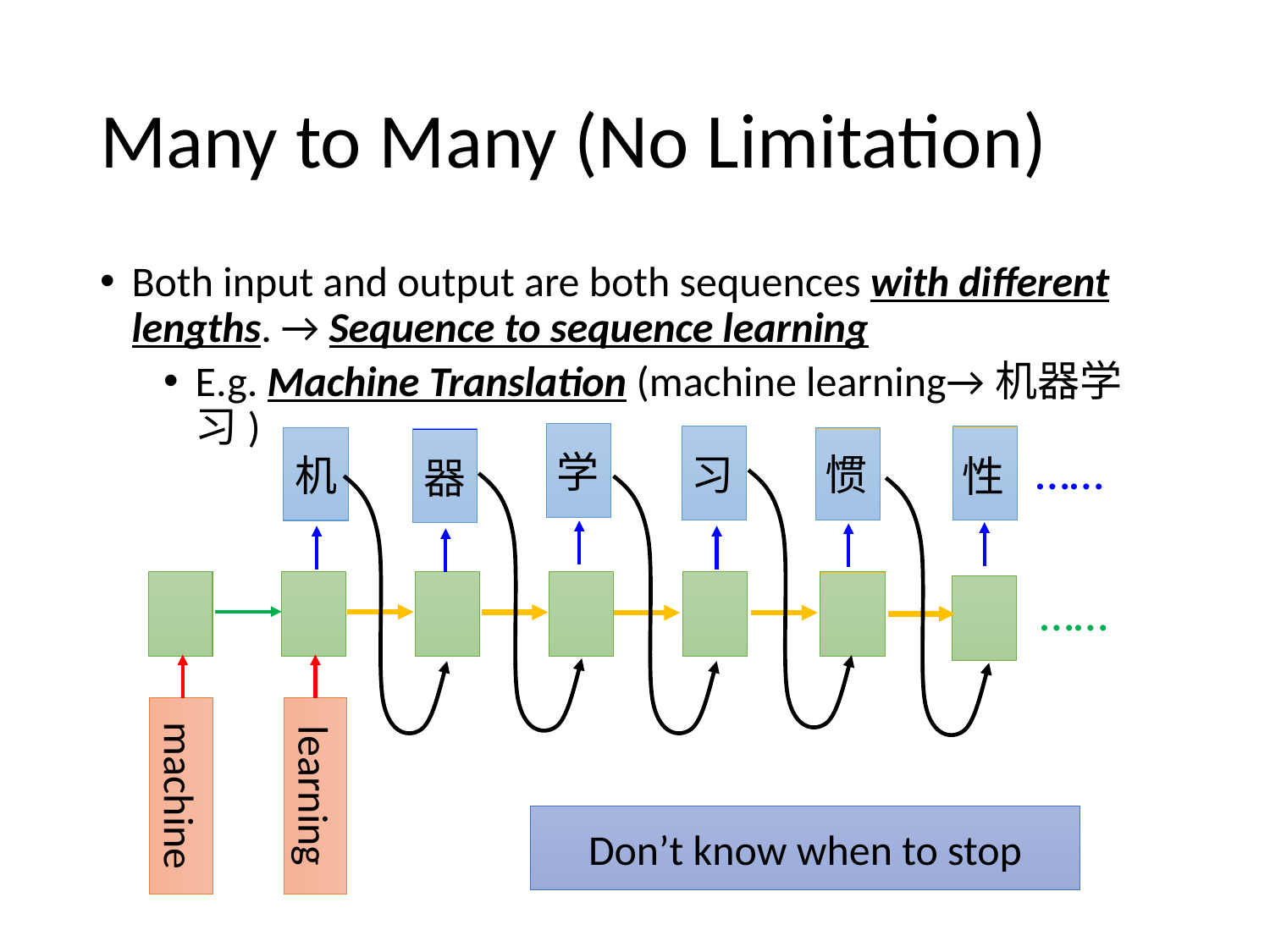

# Many to Many (No Limitation)
Both input and output are both sequences with different lengths. → Sequence to sequence learning
E.g. Machine Translation (machine learning→机器学习)

学

器
……
习
惯
机
性

……

learning

machine
Don’t know when to stop